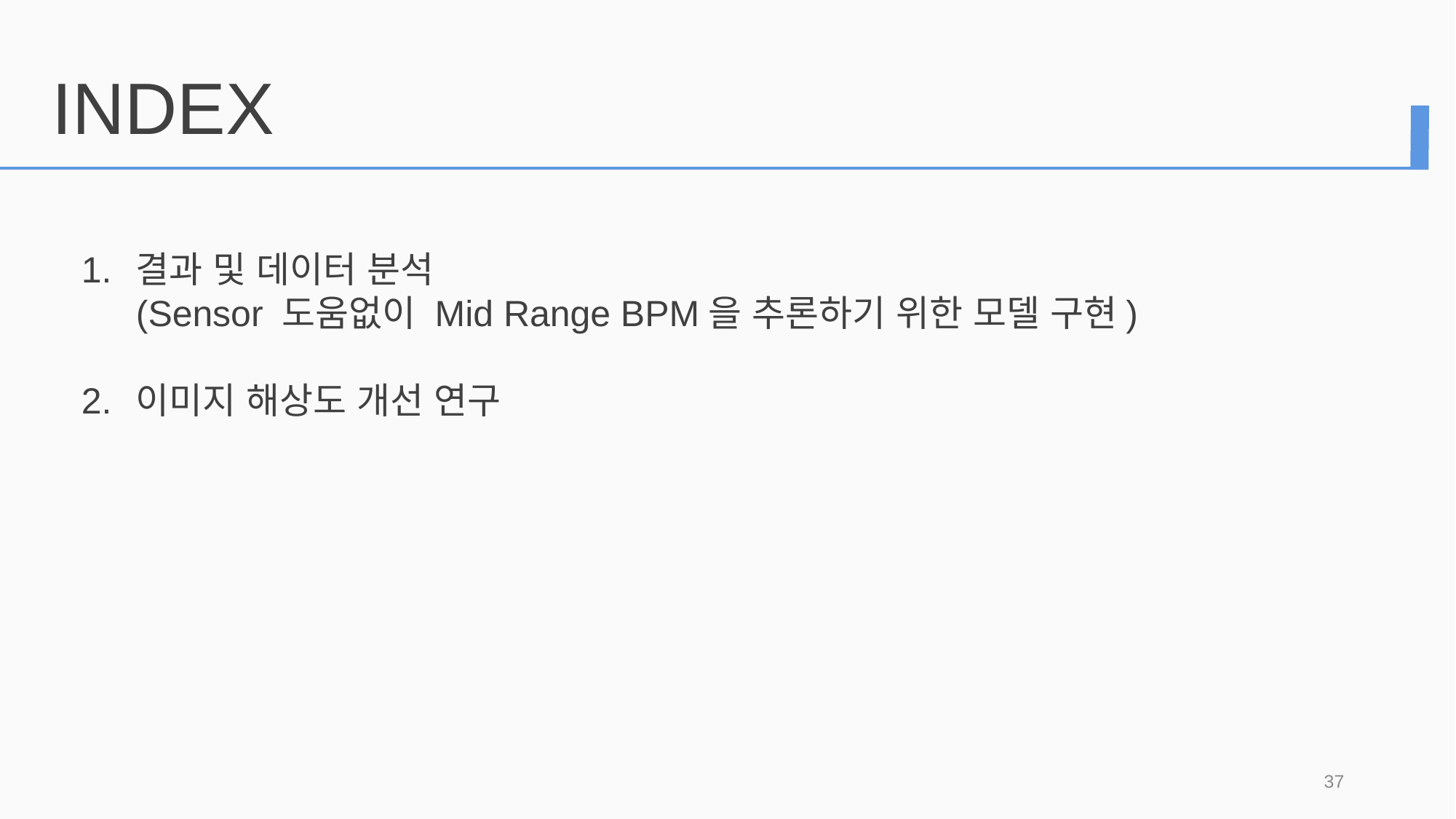

INDEX
결과 및 데이터 분석
(Sensor 도움없이 Mid Range BPM을 추론하기 위한 모델 구현)

이미지 해상도 개선 연구
37